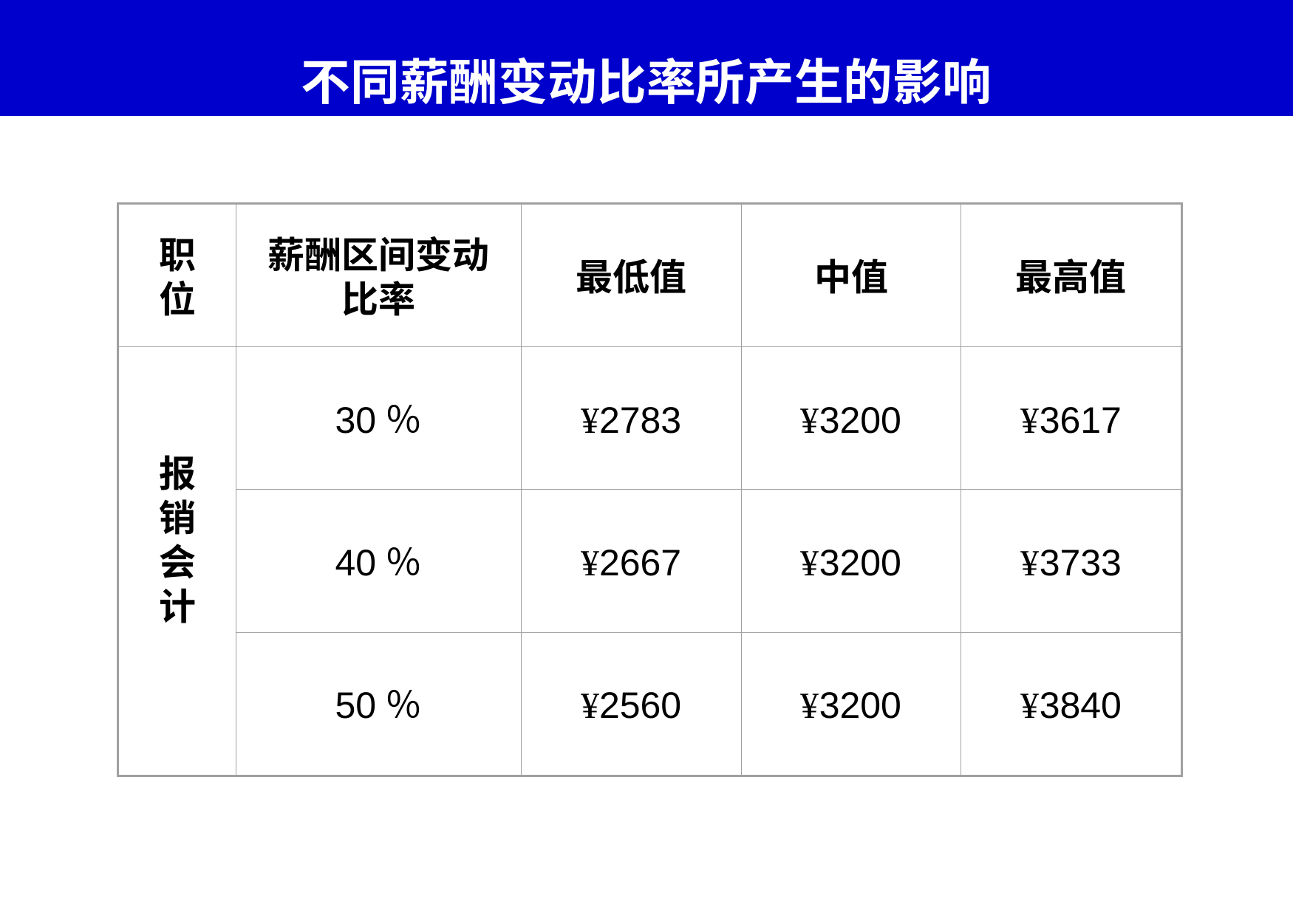

# 不同薪酬变动比率所产生的影响

职位

薪酬区间变动比率

最低值

中值

最高值

报销会计

30％

¥2783

¥3200

¥3617

40％

¥2667

¥3200

¥3733

50％

¥2560

¥3200

¥3840